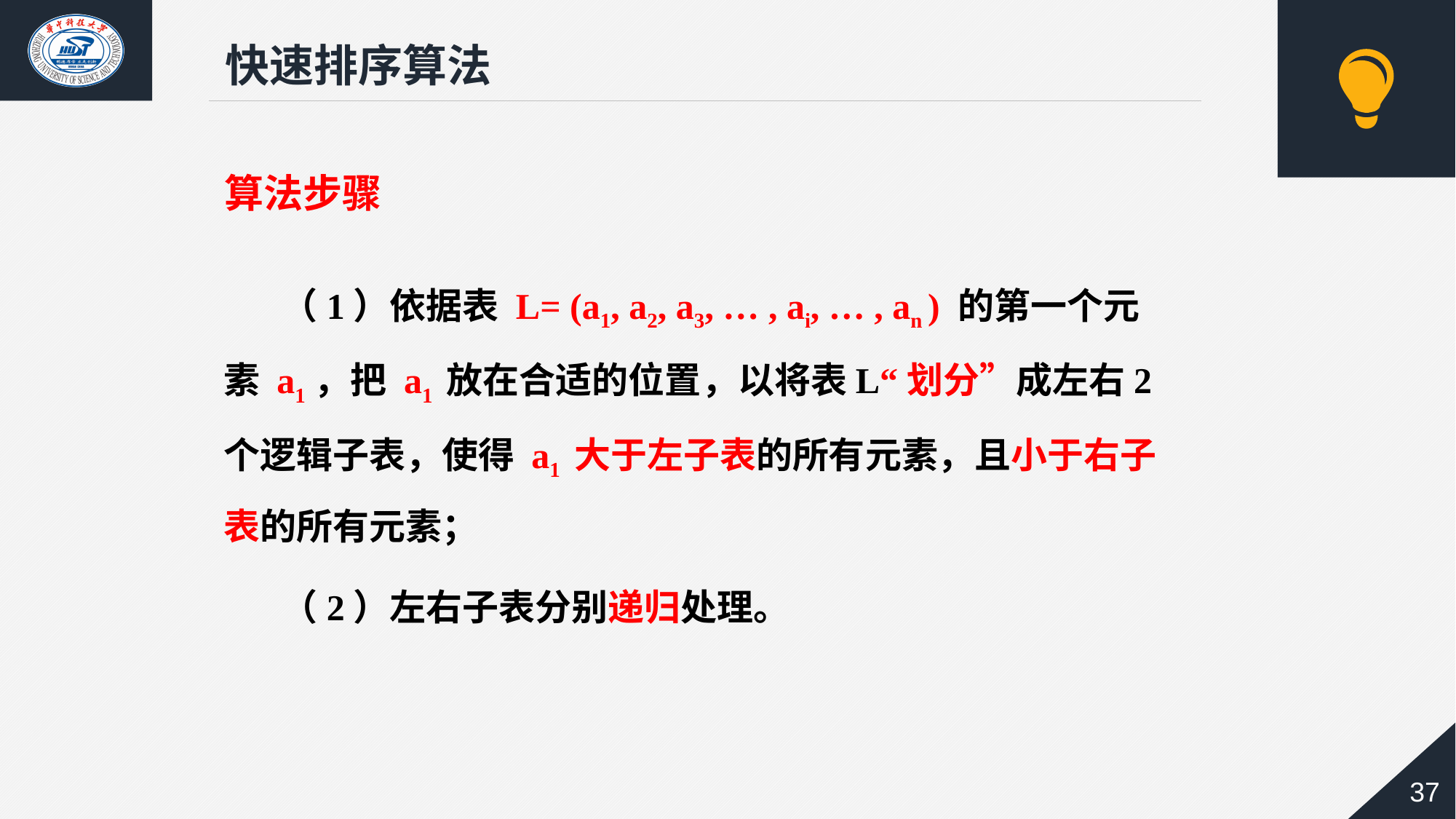

快速排序算法

算法步骤
      （1）依据表 L= (a1, a2, a3, … , ai, … , an ) 的第一个元素 a1，把 a1 放在合适的位置，以将表L“划分”成左右2个逻辑子表，使得 a1 大于左子表的所有元素，且小于右子表的所有元素；
      （2）左右子表分别递归处理。